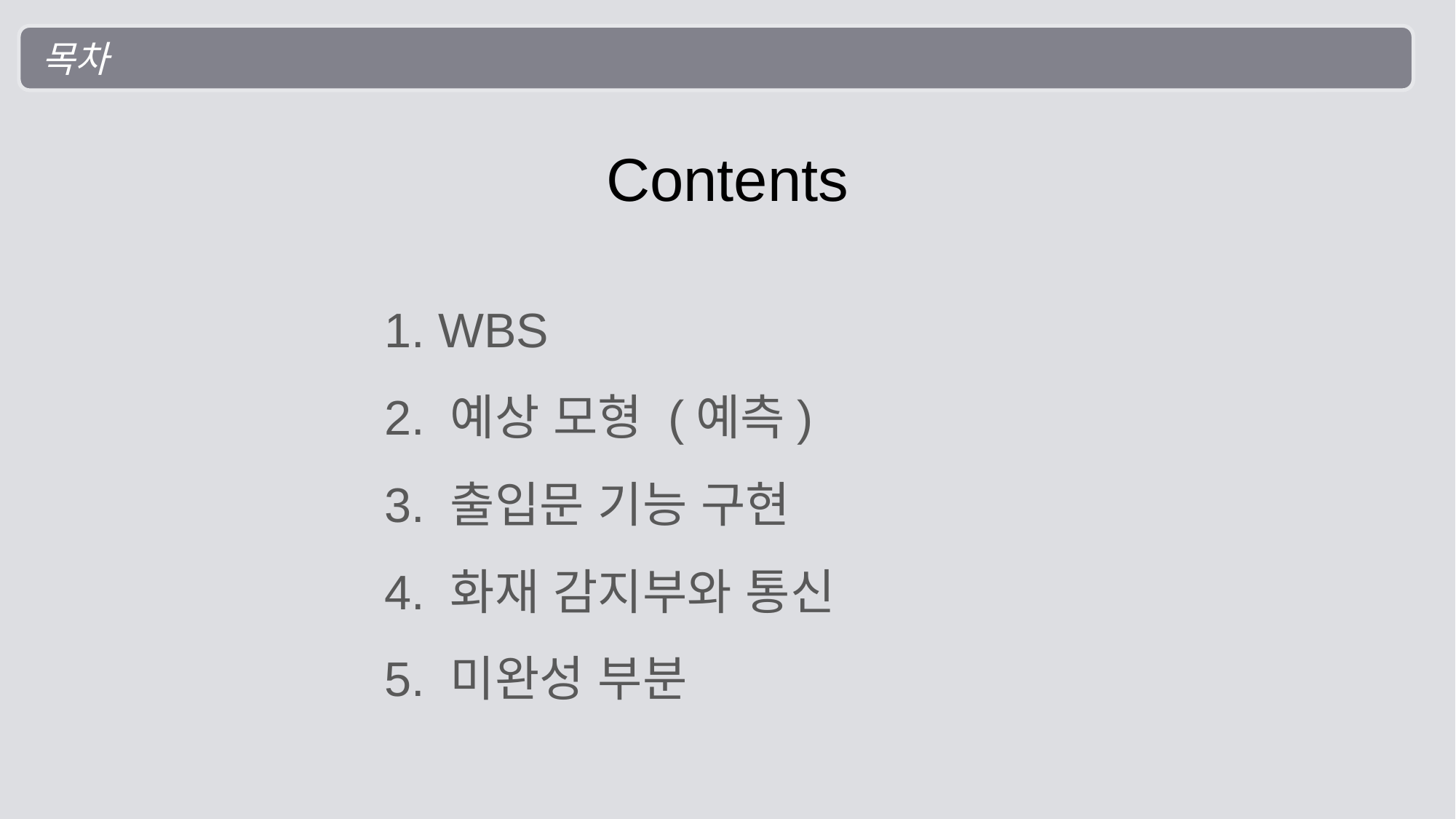

목차
Contents
 WBS
2. 예상 모형 (예측)
3. 출입문 기능 구현
4. 화재 감지부와 통신
5. 미완성 부분